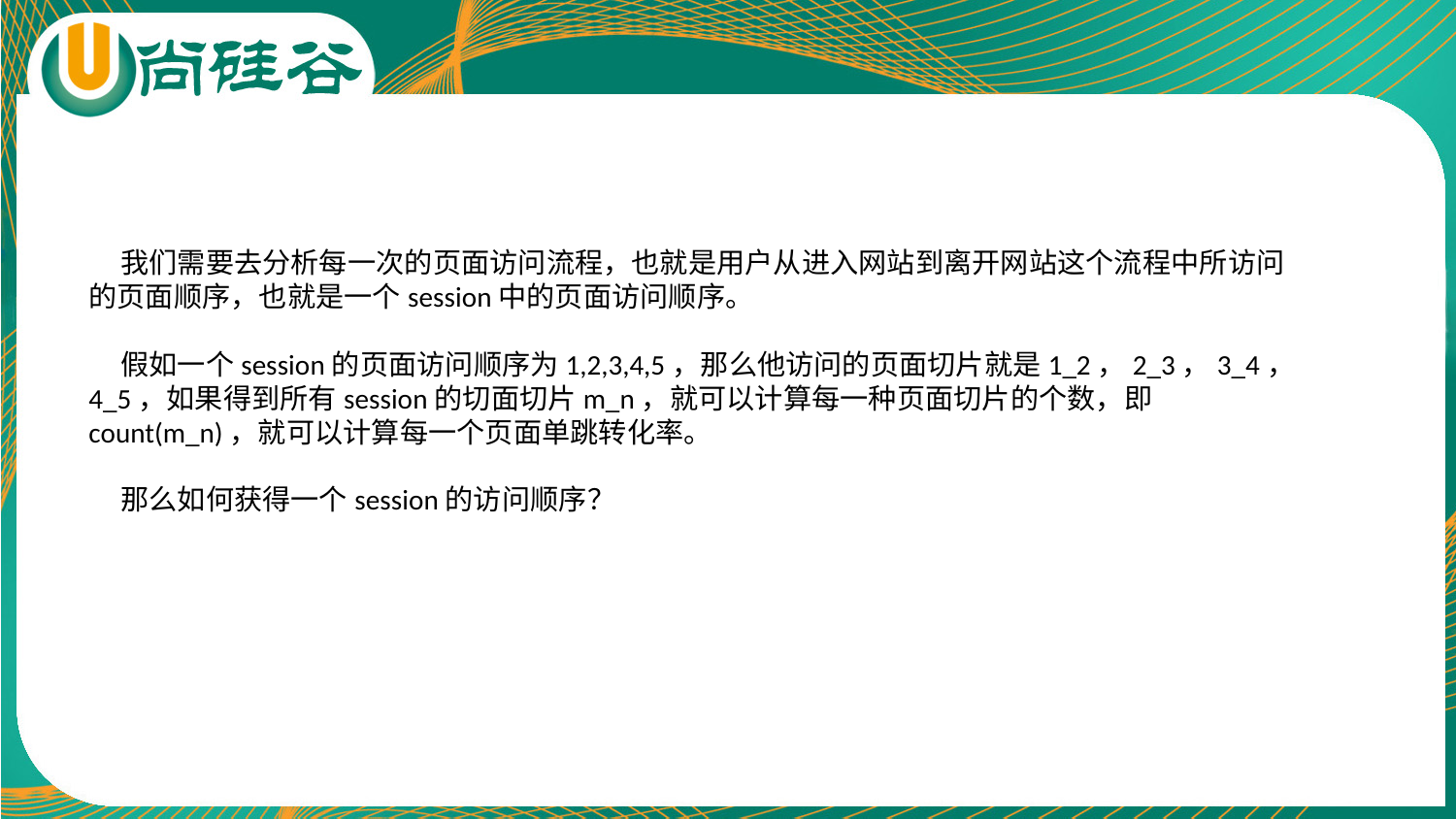

我们需要去分析每一次的页面访问流程，也就是用户从进入网站到离开网站这个流程中所访问的页面顺序，也就是一个session中的页面访问顺序。

    假如一个session的页面访问顺序为1,2,3,4,5，那么他访问的页面切片就是1_2，2_3，3_4，4_5，如果得到所有session的切面切片m_n，就可以计算每一种页面切片的个数，即count(m_n)，就可以计算每一个页面单跳转化率。

    那么如何获得一个session的访问顺序？